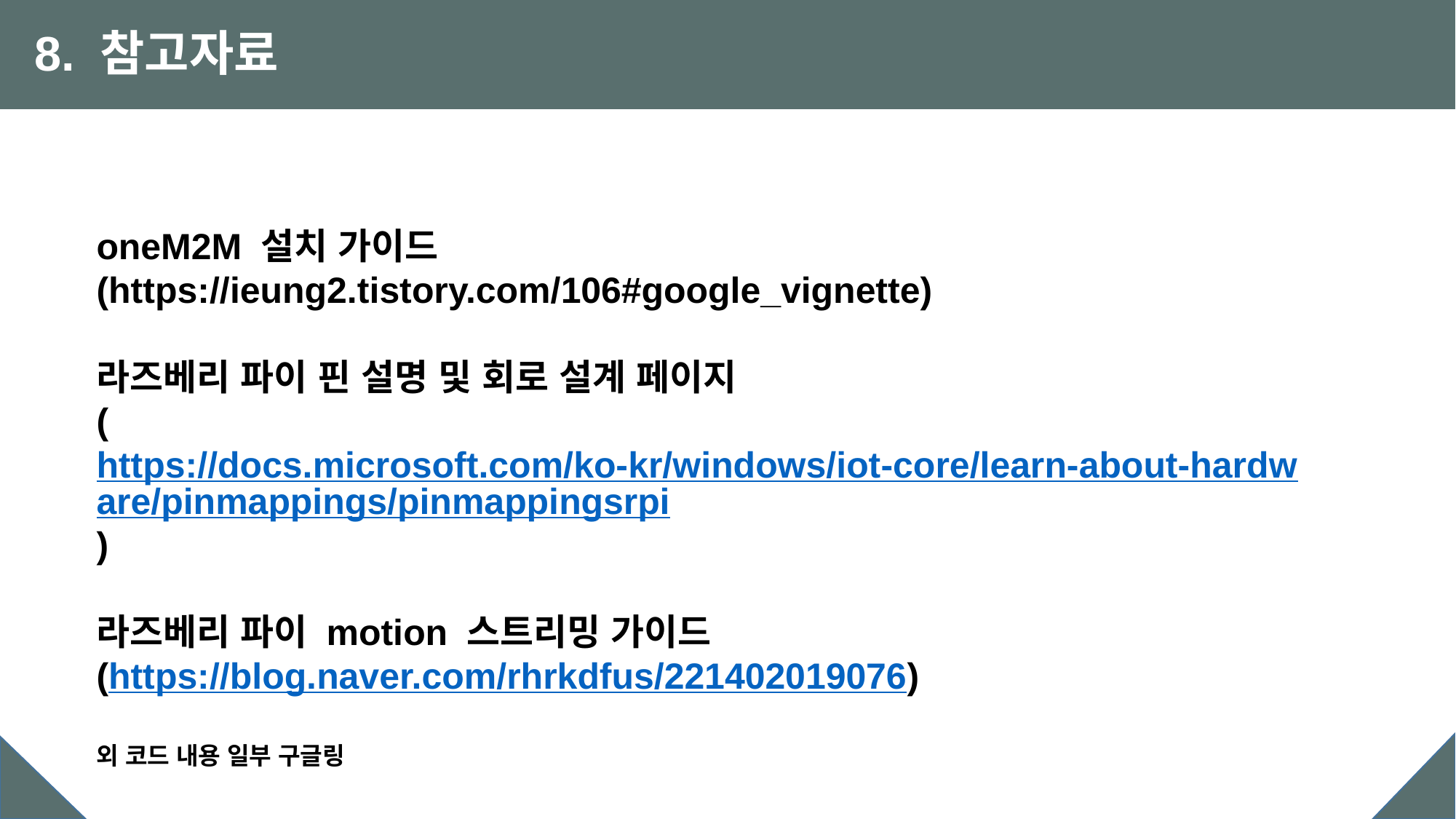

8. 참고자료
oneM2M 설치 가이드
(https://ieung2.tistory.com/106#google_vignette)

라즈베리 파이 핀 설명 및 회로 설계 페이지
(https://docs.microsoft.com/ko-kr/windows/iot-core/learn-about-hardware/pinmappings/pinmappingsrpi)

라즈베리 파이 motion 스트리밍 가이드
(https://blog.naver.com/rhrkdfus/221402019076)

외 코드 내용 일부 구글링